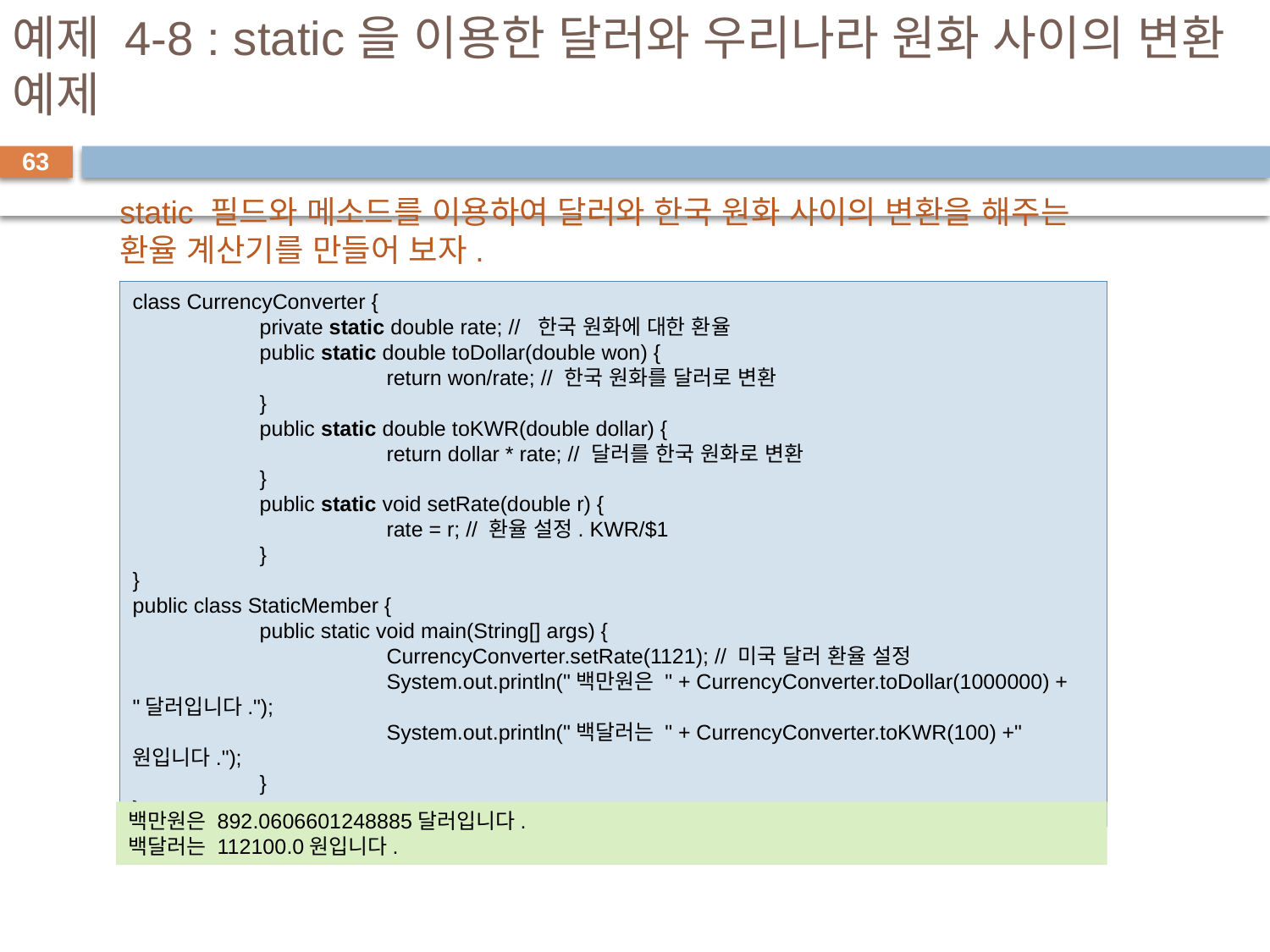

# 예제 4-8 : static을 이용한 달러와 우리나라 원화 사이의 변환 예제
63
static 필드와 메소드를 이용하여 달러와 한국 원화 사이의 변환을 해주는 환율 계산기를 만들어 보자.
class CurrencyConverter {
	private static double rate; //  한국 원화에 대한 환율
	public static double toDollar(double won) {
		return won/rate; // 한국 원화를 달러로 변환
	}
	public static double toKWR(double dollar) {
		return dollar * rate; // 달러를 한국 원화로 변환
	}
	public static void setRate(double r) {
		rate = r; // 환율 설정. KWR/$1
	}
}
public class StaticMember {
	public static void main(String[] args) {
		CurrencyConverter.setRate(1121); // 미국 달러 환율 설정
		System.out.println("백만원은 " + CurrencyConverter.toDollar(1000000) + "달러입니다.");
		System.out.println("백달러는 " + CurrencyConverter.toKWR(100) +"원입니다.");
	}
}
백만원은 892.0606601248885달러입니다.
백달러는 112100.0원입니다.